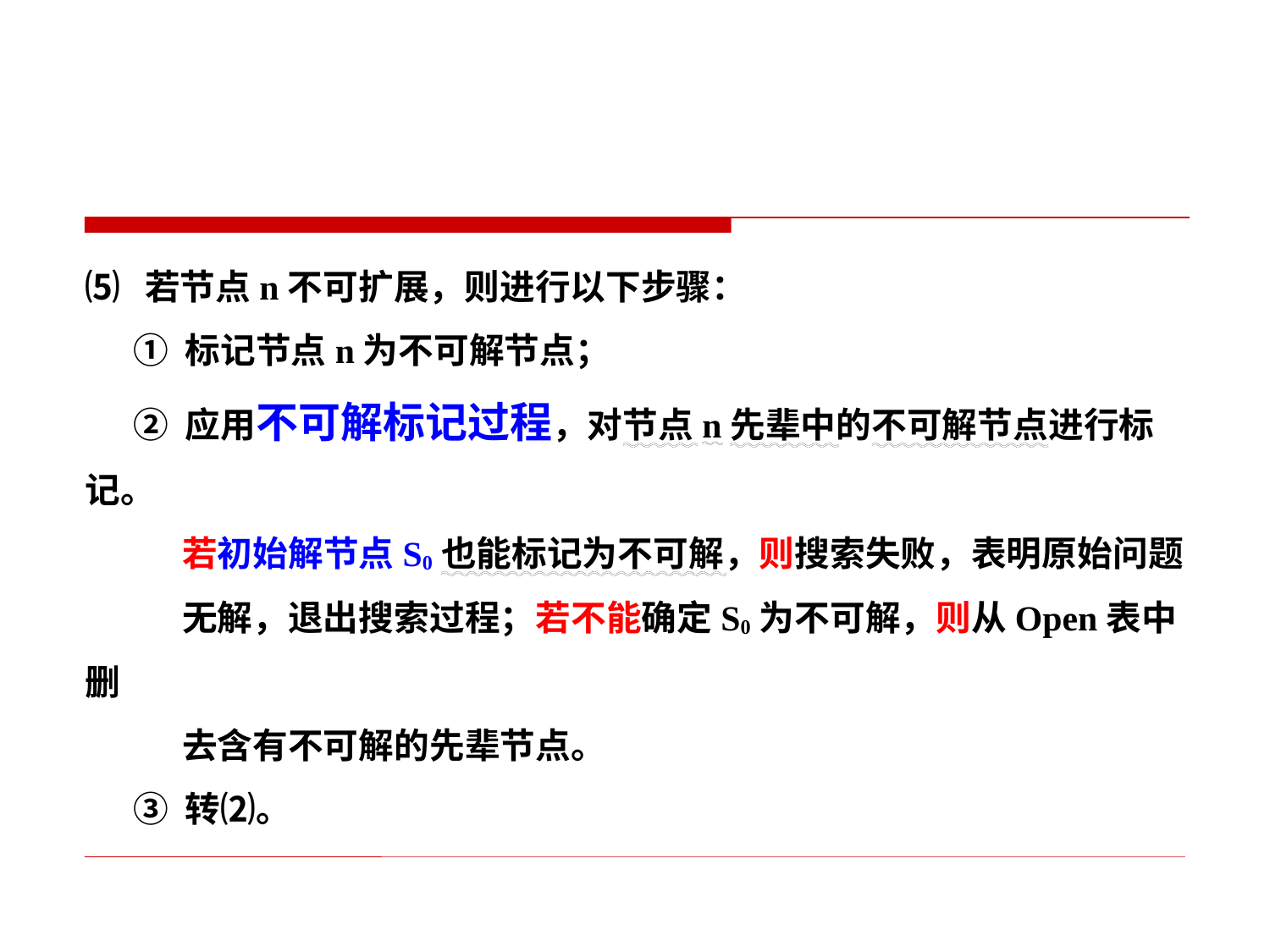

⑸  若节点n不可扩展，则进行以下步骤：
      ① 标记节点n为不可解节点；
      ② 应用不可解标记过程，对节点n先辈中的不可解节点进行标记。
           若初始解节点S0也能标记为不可解，则搜索失败，表明原始问题
           无解，退出搜索过程；若不能确定S0为不可解，则从Open表中删
           去含有不可解的先辈节点。
      ③ 转⑵。